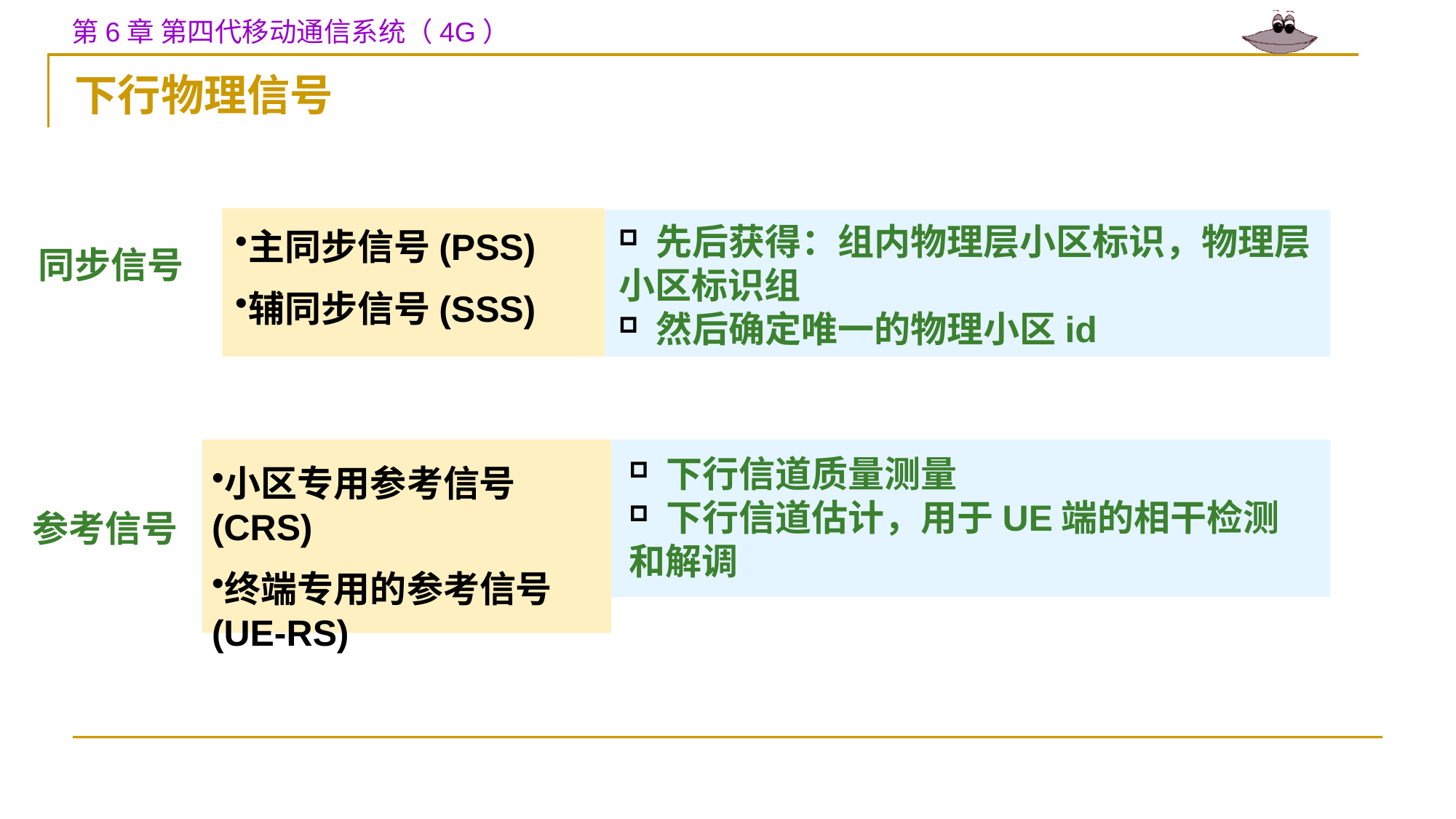

下行物理信号

 先后获得：组内物理层小区标识，物理层小区标识组
 然后确定唯一的物理小区id
主同步信号(PSS)
辅同步信号(SSS)
同步信号

 下行信道质量测量
 下行信道估计，用于UE端的相干检测和解调
小区专用参考信号(CRS)
终端专用的参考信号(UE-RS)
参考信号